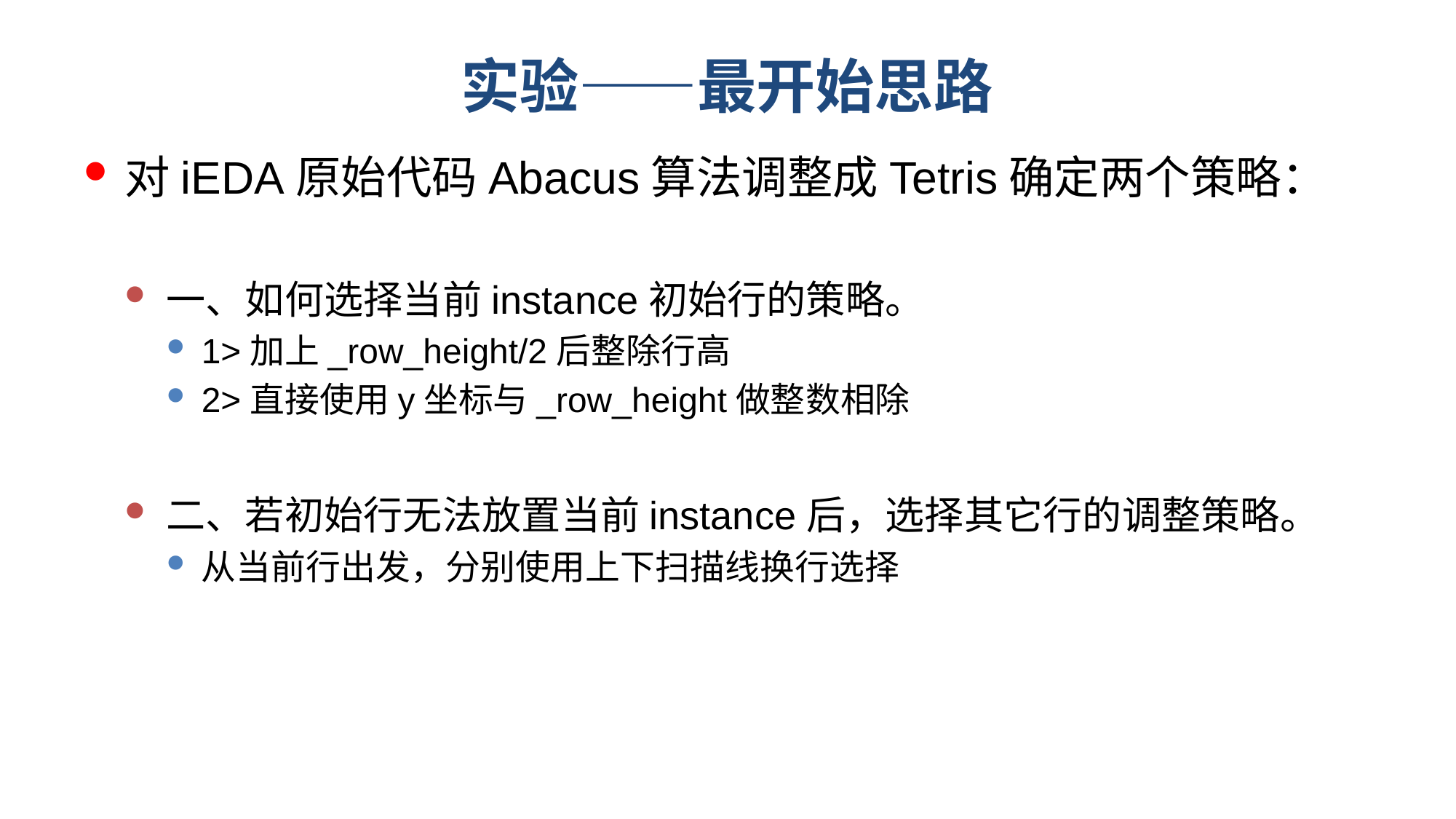

# 实验——最开始思路
对iEDA原始代码Abacus算法调整成Tetris确定两个策略：

一、如何选择当前instance初始行的策略。
1>加上_row_height/2后整除行高
2>直接使用y坐标与_row_height做整数相除

二、若初始行无法放置当前instance后，选择其它行的调整策略。
从当前行出发，分别使用上下扫描线换行选择